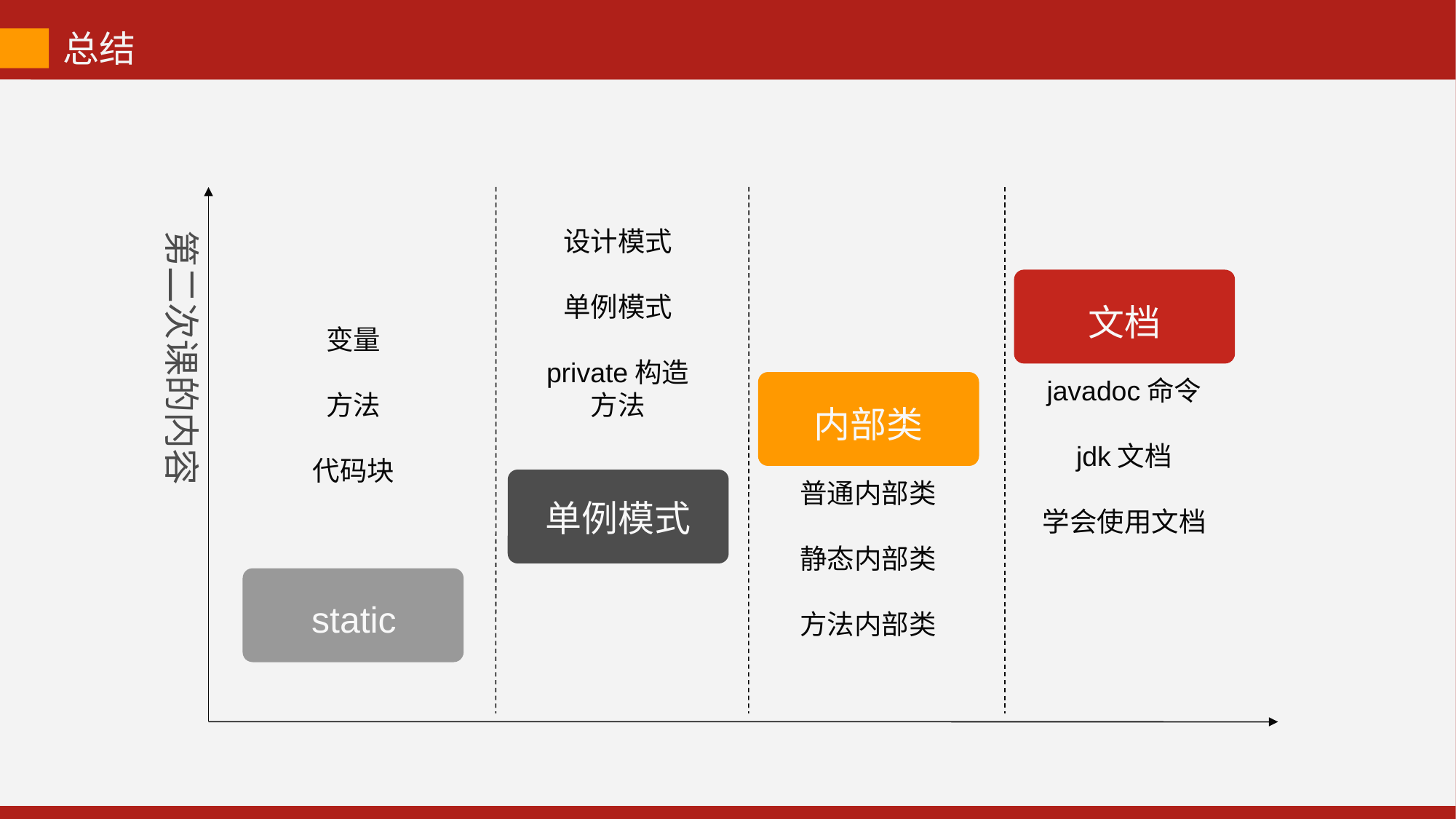

总结

设计模式

单例模式

private构造方法
第二次课的内容

文档
变量

方法

代码块
javadoc命令

jdk文档

学会使用文档

内部类

单例模式
普通内部类

静态内部类

方法内部类

static